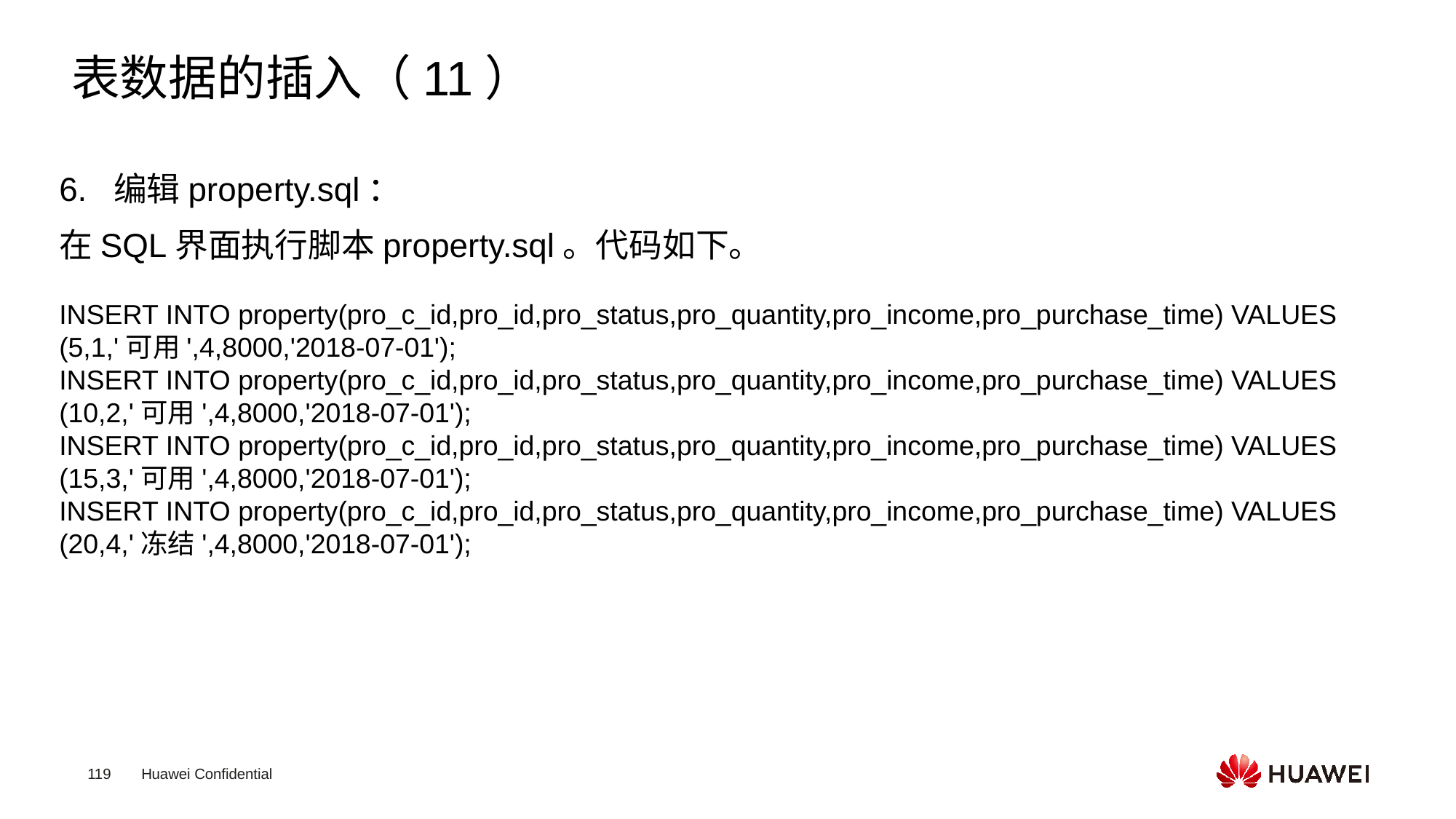

# 表数据的插入（11）
6.  编辑property.sql：
在SQL界面执行脚本property.sql。代码如下。

INSERT INTO property(pro_c_id,pro_id,pro_status,pro_quantity,pro_income,pro_purchase_time) VALUES (5,1,'可用',4,8000,'2018-07-01');
INSERT INTO property(pro_c_id,pro_id,pro_status,pro_quantity,pro_income,pro_purchase_time) VALUES (10,2,'可用',4,8000,'2018-07-01');
INSERT INTO property(pro_c_id,pro_id,pro_status,pro_quantity,pro_income,pro_purchase_time) VALUES (15,3,'可用',4,8000,'2018-07-01');
INSERT INTO property(pro_c_id,pro_id,pro_status,pro_quantity,pro_income,pro_purchase_time) VALUES (20,4,'冻结',4,8000,'2018-07-01');
Text
Text
Text
Text
Text
Text
Text
Text
Text
Text
Text
Text
Text
Text
Text
Text
Text
Text
Text
Text
Text
Text
Text
Text
Text
Text
Text
Text
Text
Text
Text
Text
Text
Text
Text
Text
Text
Text
Text
Text
Text
Text
Text
Text
Text
Text